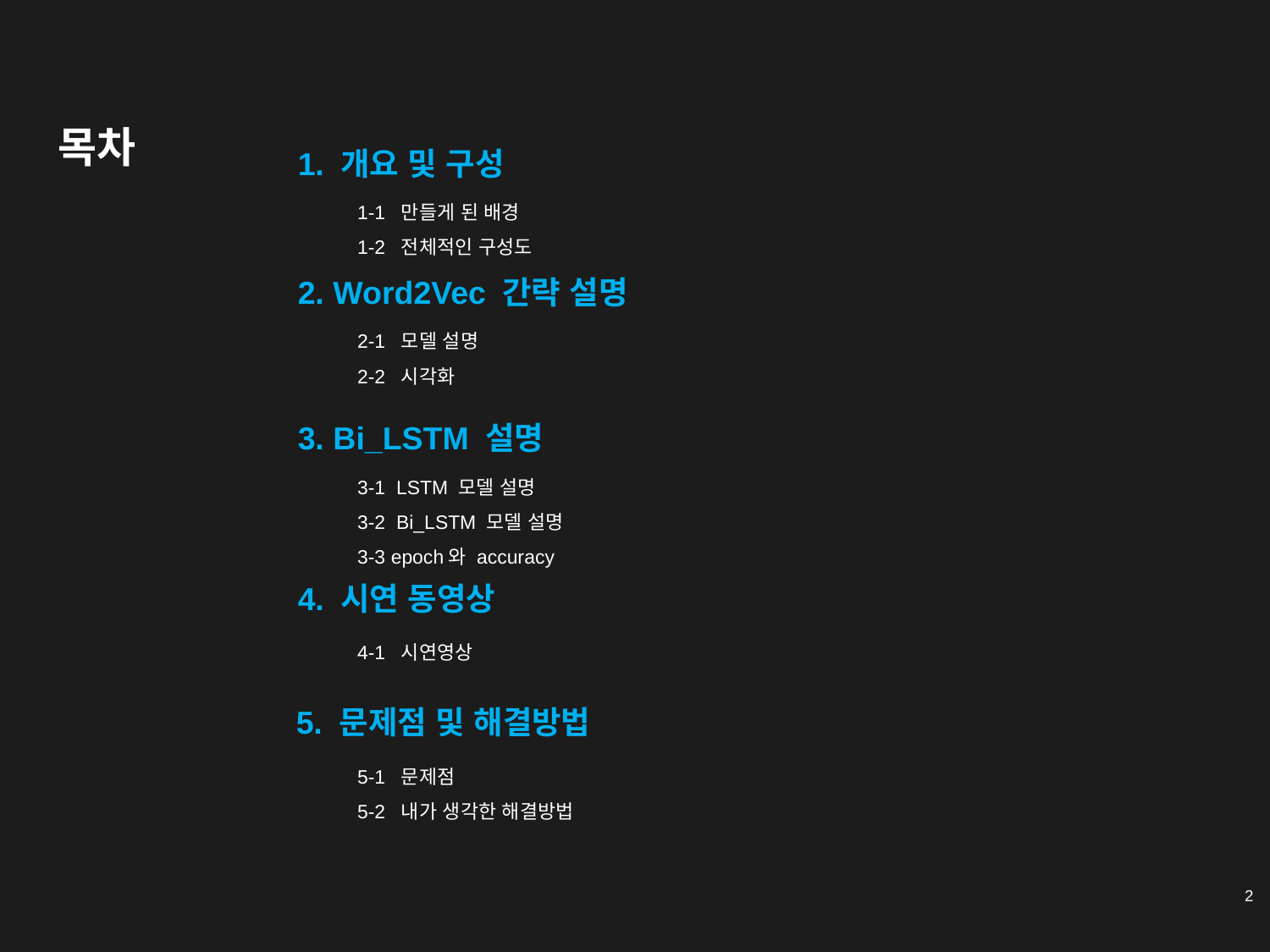

# 목차
1. 개요 및 구성
1-1  만들게 된 배경
1-2  전체적인 구성도
2. Word2Vec 간략 설명
2-1  모델 설명
2-2  시각화
3. Bi_LSTM 설명
3-1  LSTM 모델 설명
3-2  Bi_LSTM 모델 설명
3-3 epoch와 accuracy
4. 시연 동영상
4-1  시연영상
5. 문제점 및 해결방법
5-1  문제점
5-2  내가 생각한 해결방법
2